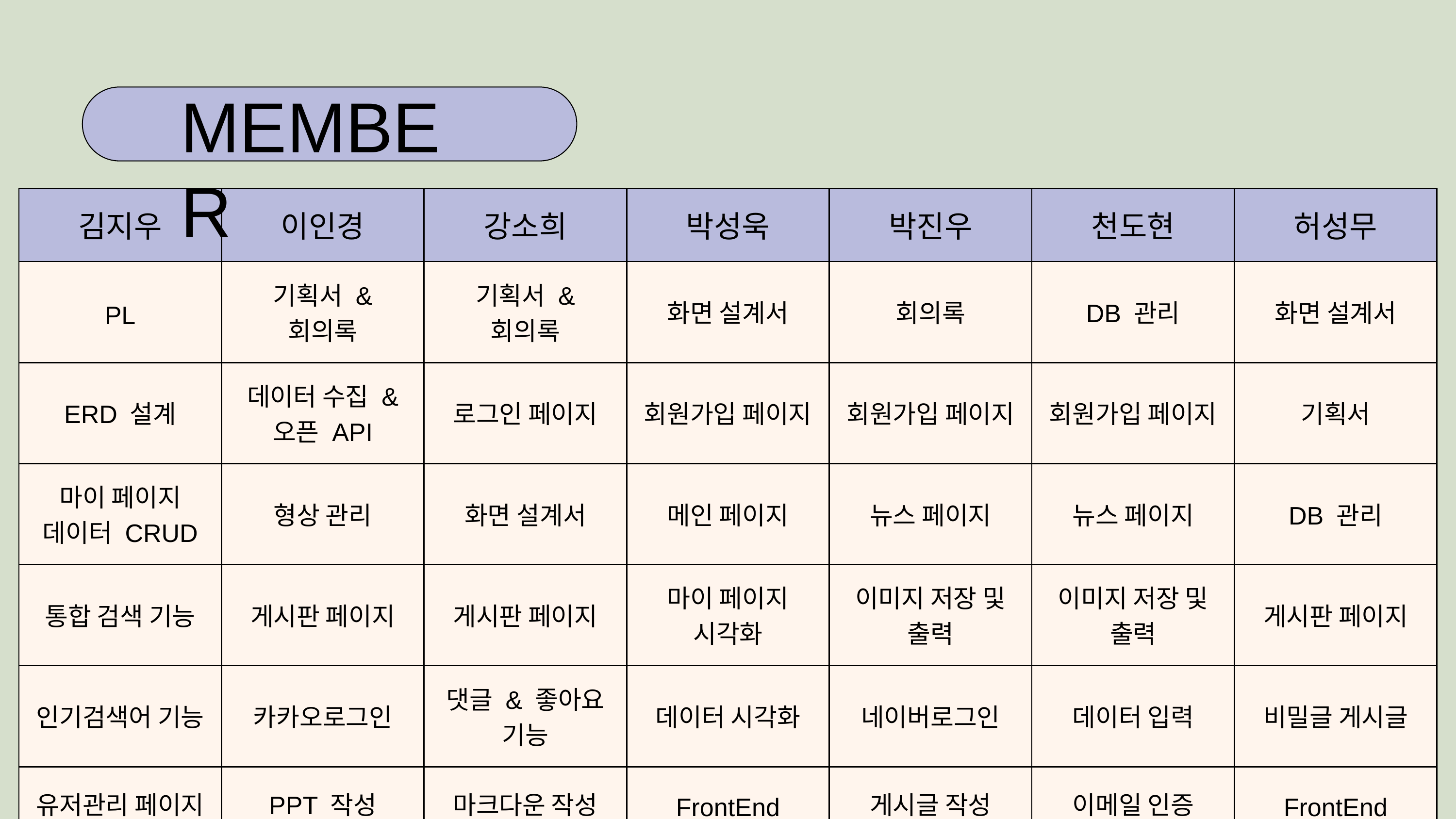

MEMBER

| 김지우 | 이인경 | 강소희 | 박성욱 | 박진우 | 천도현 | 허성무 |
| --- | --- | --- | --- | --- | --- | --- |
| PL | 기획서 & 회의록 | 기획서 & 회의록 | 화면 설계서 | 회의록 | DB 관리 | 화면 설계서 |
| ERD 설계 | 데이터 수집 & 오픈 API | 로그인 페이지 | 회원가입 페이지 | 회원가입 페이지 | 회원가입 페이지 | 기획서 |
| 마이 페이지 데이터 CRUD | 형상 관리 | 화면 설계서 | 메인 페이지 | 뉴스 페이지 | 뉴스 페이지 | DB 관리 |
| 통합 검색 기능 | 게시판 페이지 | 게시판 페이지 | 마이 페이지 시각화 | 이미지 저장 및 출력 | 이미지 저장 및 출력 | 게시판 페이지 |
| 인기검색어 기능 | 카카오로그인 | 댓글 & 좋아요 기능 | 데이터 시각화 | 네이버로그인 | 데이터 입력 | 비밀글 게시글 |
| 유저관리 페이지 | PPT 작성 | 마크다운 작성 | FrontEnd | 게시글 작성 | 이메일 인증 | FrontEnd |